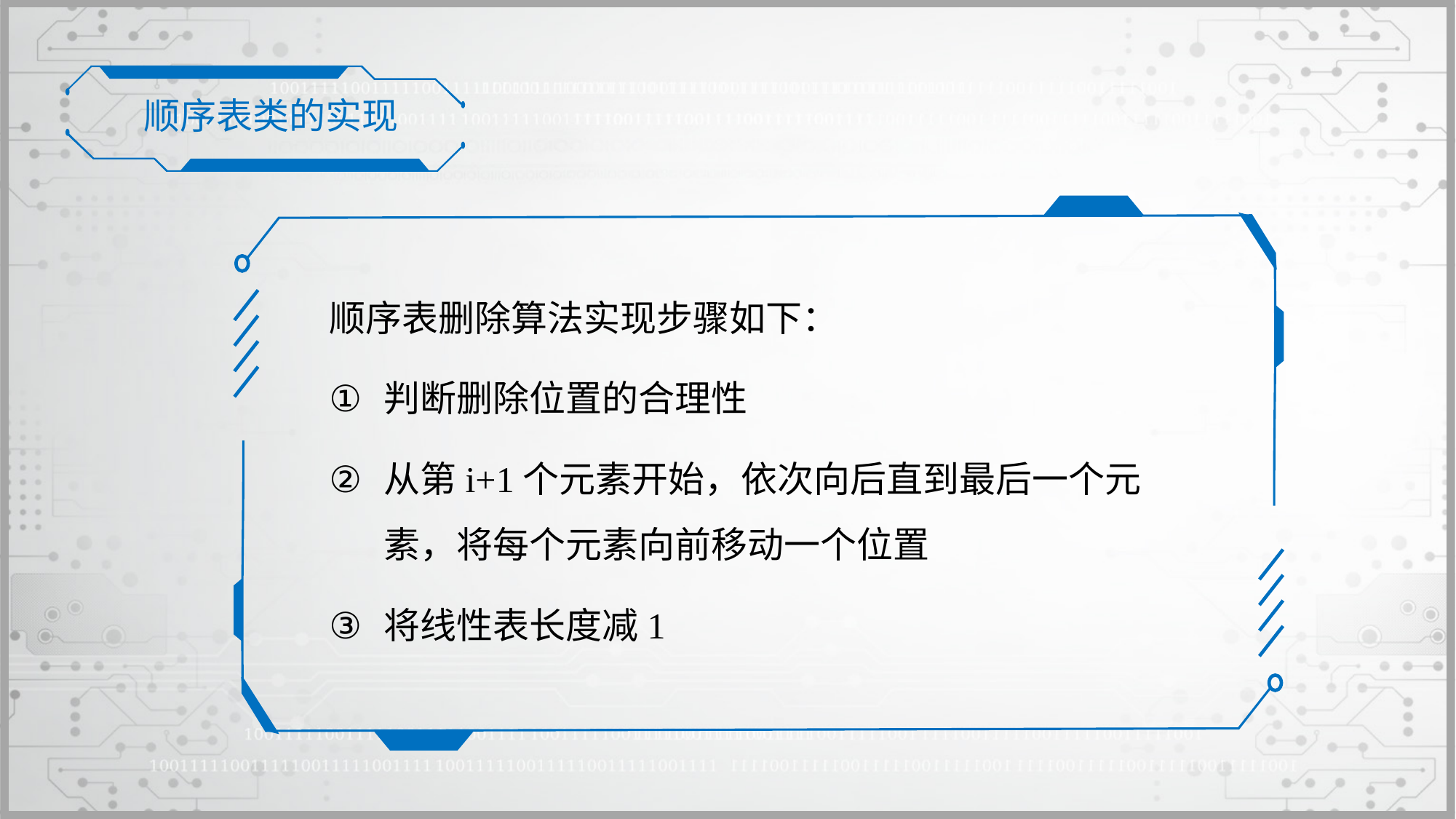

顺序表类的实现

顺序表删除算法实现步骤如下：
判断删除位置的合理性
从第i+1个元素开始，依次向后直到最后一个元素，将每个元素向前移动一个位置
将线性表长度减1